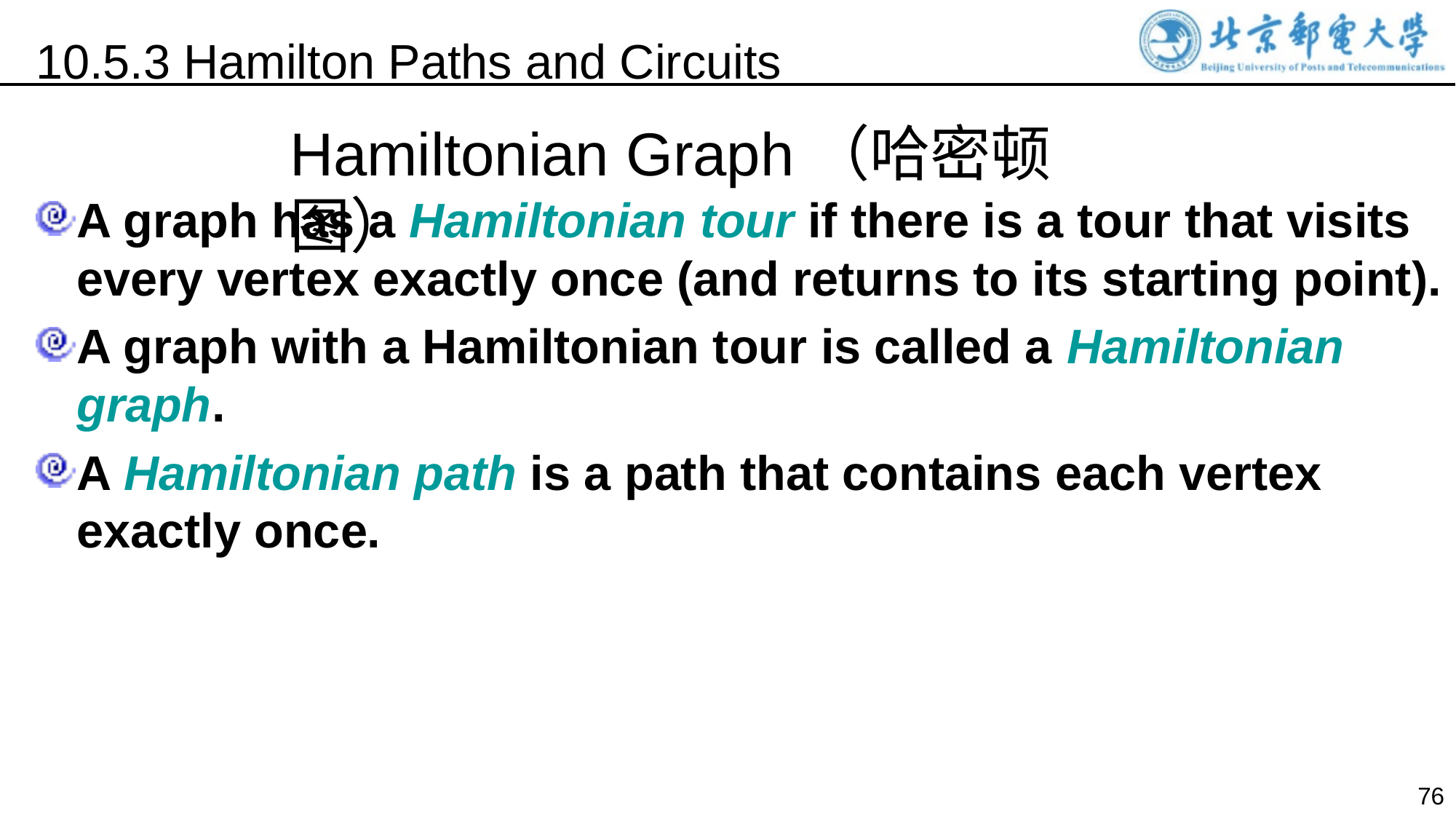

10.5.3 Hamilton Paths and Circuits
Hamiltonian Graph（哈密顿图）
A graph has a Hamiltonian tour if there is a tour that visits every vertex exactly once (and returns to its starting point).
A graph with a Hamiltonian tour is called a Hamiltonian graph.
A Hamiltonian path is a path that contains each vertex exactly once.